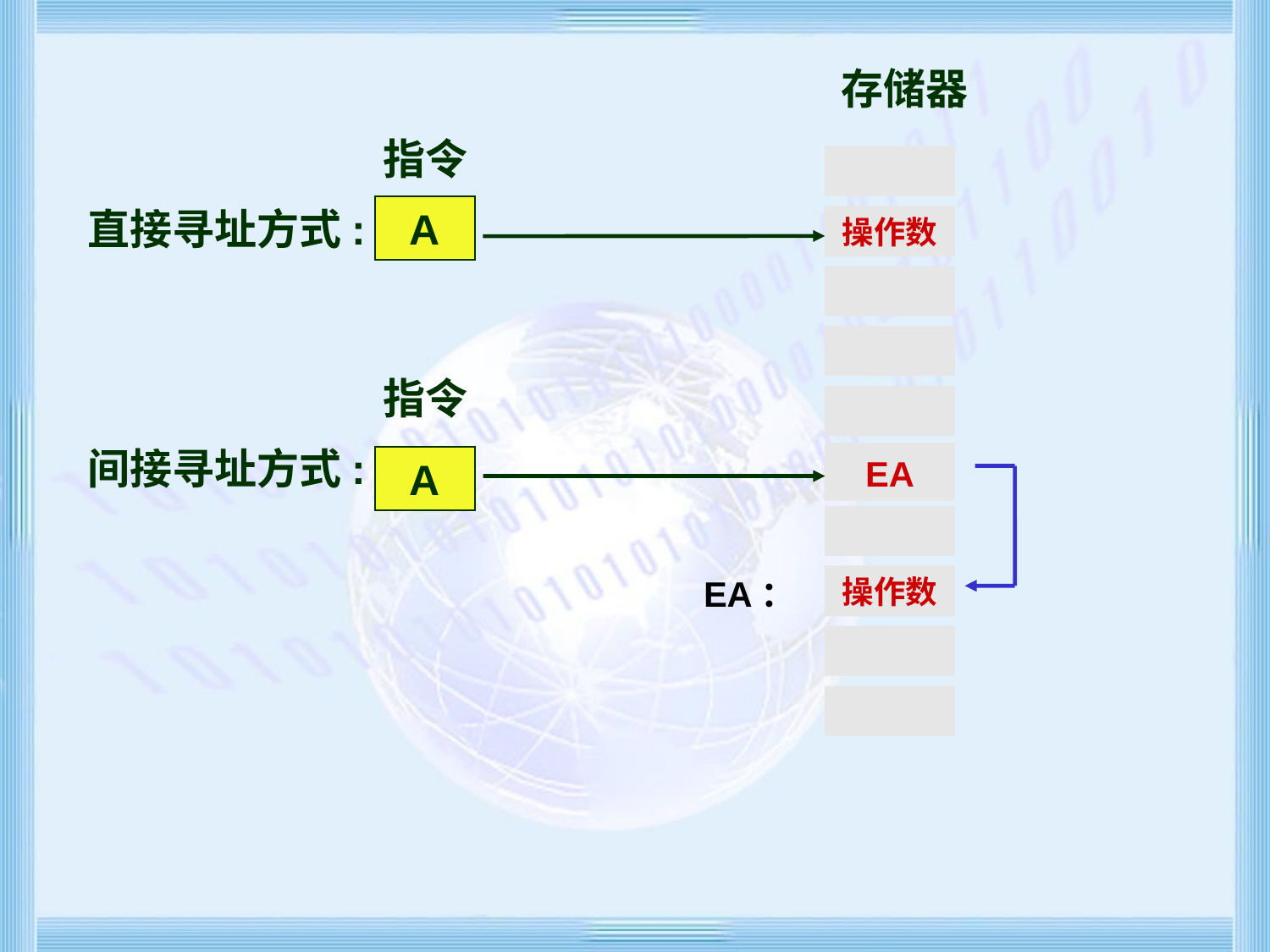

存储器
指令

A
直接寻址方式:

操作数

指令

间接寻址方式:

EA
A

EA：

操作数

40